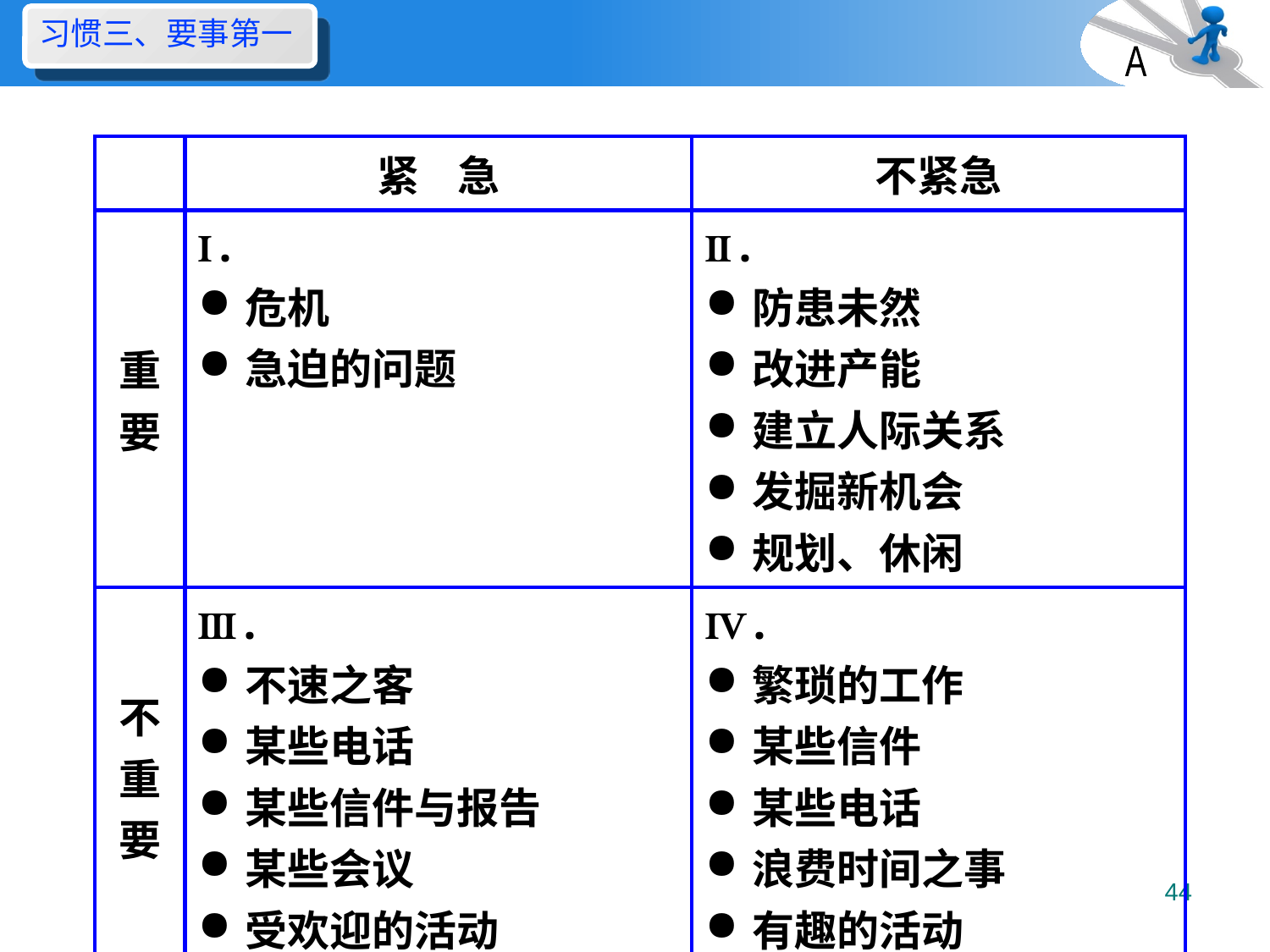

习惯三、要事第一
A
|  | 紧 急 | 不紧急 |
| --- | --- | --- |
| 重要 | Ⅰ. 危机 急迫的问题 | Ⅱ. 防患未然 改进产能 建立人际关系 发掘新机会 规划、休闲 |
| 不重要 | Ⅲ. 不速之客 某些电话 某些信件与报告 某些会议 受欢迎的活动 | Ⅳ. 繁琐的工作 某些信件 某些电话 浪费时间之事 有趣的活动 |
44